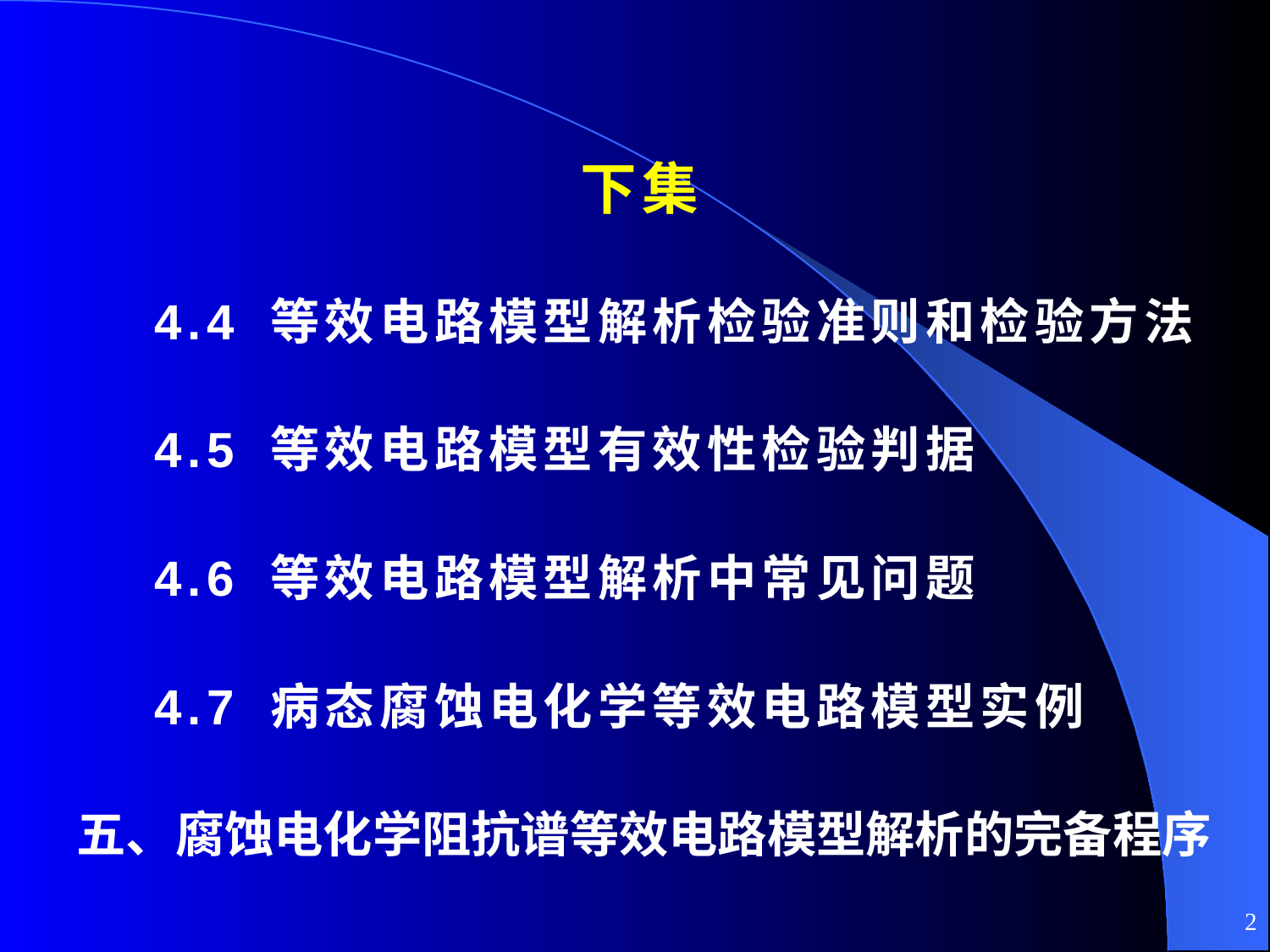

下集
4.4 等效电路模型解析检验准则和检验方法
4.5 等效电路模型有效性检验判据
4.6 等效电路模型解析中常见问题
4.7 病态腐蚀电化学等效电路模型实例
  五、腐蚀电化学阻抗谱等效电路模型解析的完备程序
2